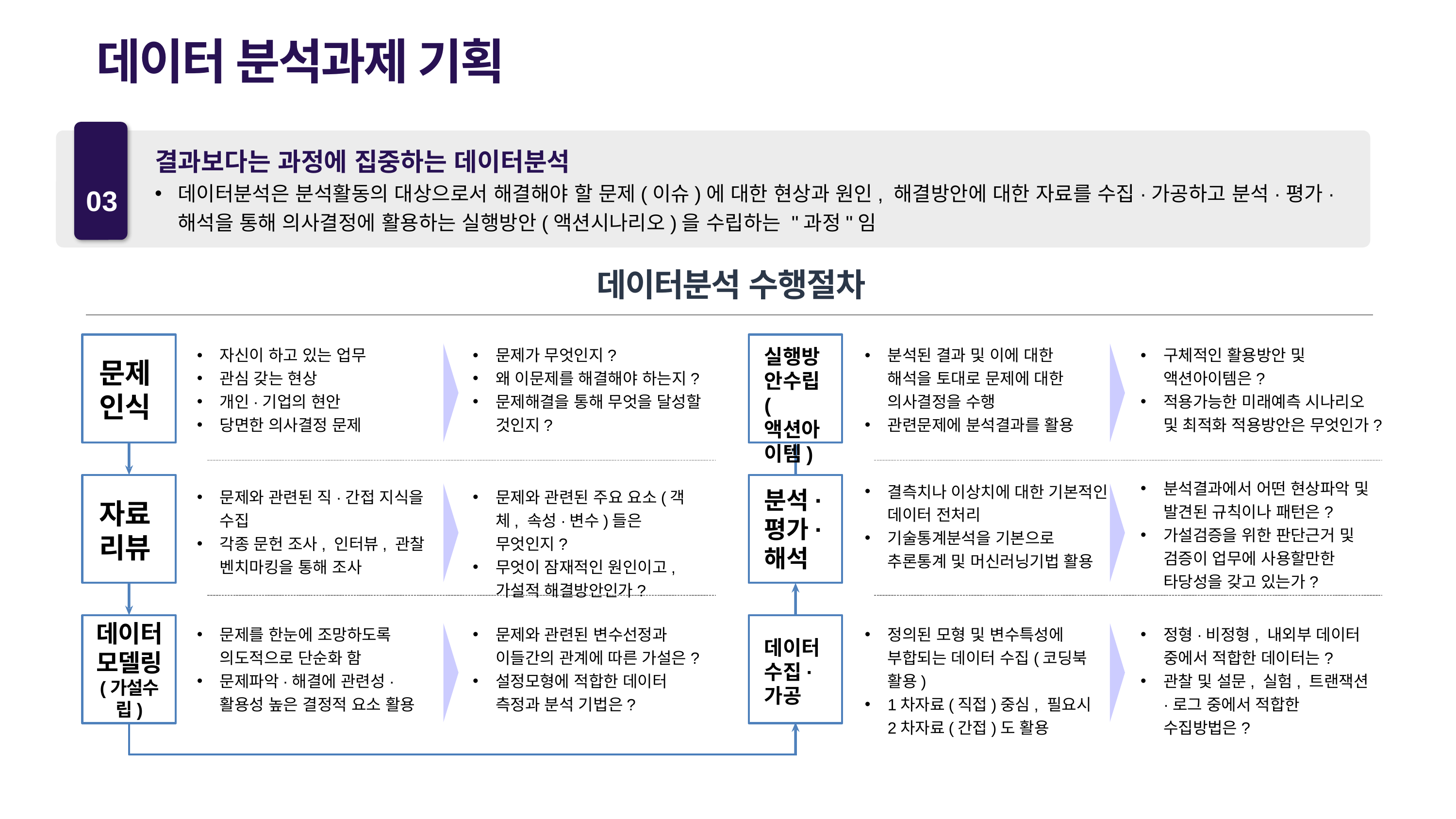

데이터 분석과제 기획

03
결과보다는 과정에 집중하는 데이터분석
데이터분석은 분석활동의 대상으로서 해결해야 할 문제(이슈)에 대한 현상과 원인, 해결방안에 대한 자료를 수집·가공하고 분석·평가·해석을 통해 의사결정에 활용하는 실행방안(액션시나리오)을 수립하는 "과정"임
데이터분석 수행절차

자신이 하고 있는 업무
관심 갖는 현상
개인·기업의 현안
당면한 의사결정 문제
문제가 무엇인지?
왜 이문제를 해결해야 하는지?
문제해결을 통해 무엇을 달성할 것인지?
분석된 결과 및 이에 대한 해석을 토대로 문제에 대한 의사결정을 수행
관련문제에 분석결과를 활용
구체적인 활용방안 및 액션아이템은?
적용가능한 미래예측 시나리오 및 최적화 적용방안은 무엇인가?
실행방안수립(액션아이템)

문제
인식

분석결과에서 어떤 현상파악 및 발견된 규칙이나 패턴은?
가설검증을 위한 판단근거 및 검증이 업무에 사용할만한 타당성을 갖고 있는가?
결측치나 이상치에 대한 기본적인 데이터 전처리
기술통계분석을 기본으로 추론통계 및 머신러닝기법 활용

문제와 관련된 직·간접 지식을 수집
각종 문헌 조사, 인터뷰, 관찰 벤치마킹을 통해 조사
문제와 관련된 주요 요소(객체, 속성·변수)들은 무엇인지?
무엇이 잠재적인 원인이고, 가설적 해결방안인가?
분석·평가·해석

자료리뷰

데이터 모델링 (가설수립)

문제를 한눈에 조망하도록 의도적으로 단순화 함
문제파악·해결에 관련성·활용성 높은 결정적 요소 활용
문제와 관련된 변수선정과 이들간의 관계에 따른 가설은?
설정모형에 적합한 데이터 측정과 분석 기법은?
정의된 모형 및 변수특성에 부합되는 데이터 수집(코딩북 활용)
1차자료(직접)중심, 필요시 2차자료(간접)도 활용
정형·비정형, 내외부 데이터 중에서 적합한 데이터는?
관찰 및 설문, 실험, 트랜잭션 ·로그 중에서 적합한 수집방법은?

데이터수집·가공